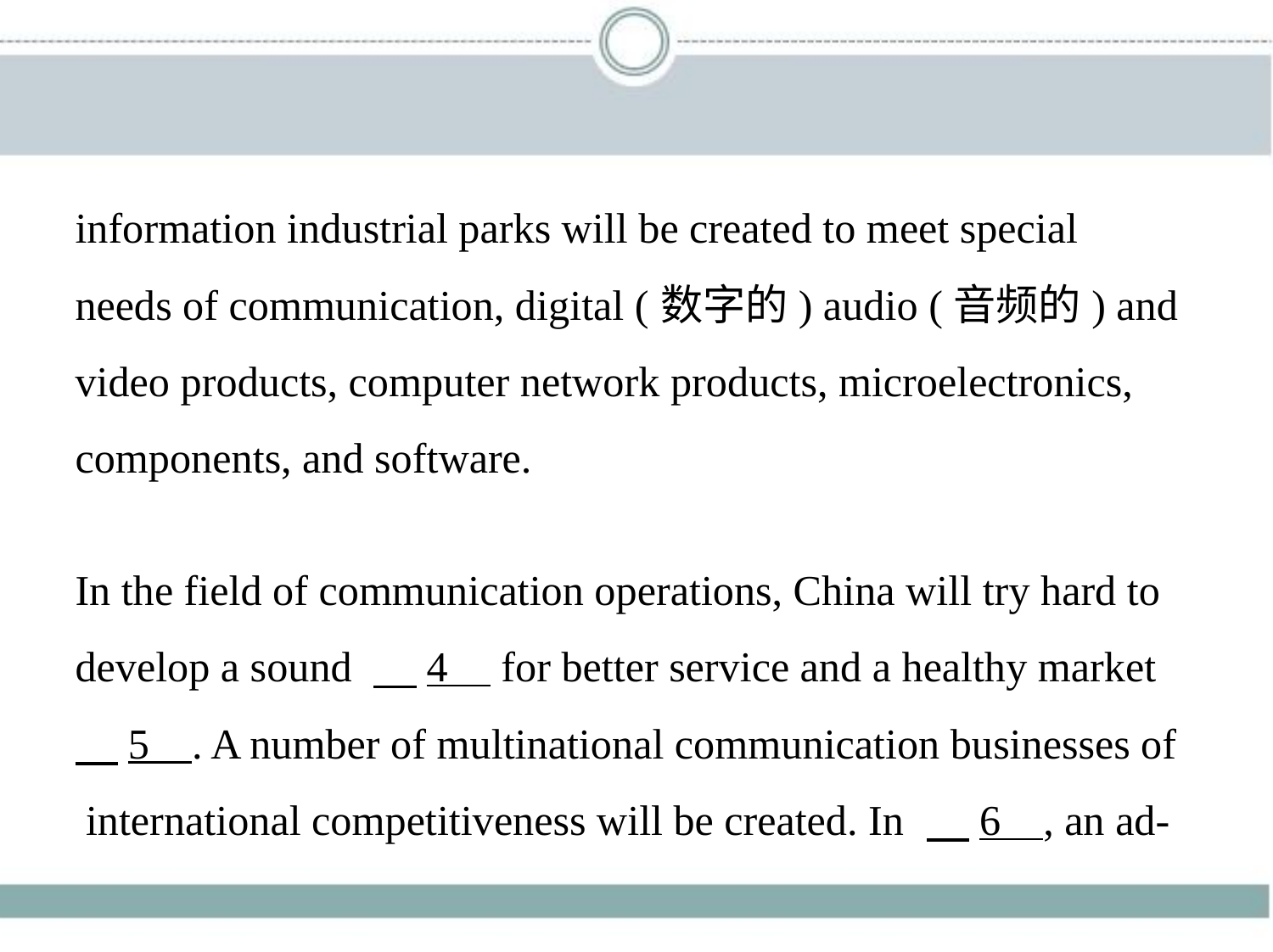

information industrial parks will be created to meet special
needs of communication, digital (数字的) audio (音频的) and
video products, computer network products, microelectronics,
components, and software.
In the field of communication operations, China will try hard to
develop a sound 　4     for better service and a healthy market
　5    . A number of multinational communication businesses of
 international competitiveness will be created. In 　6    , an ad-